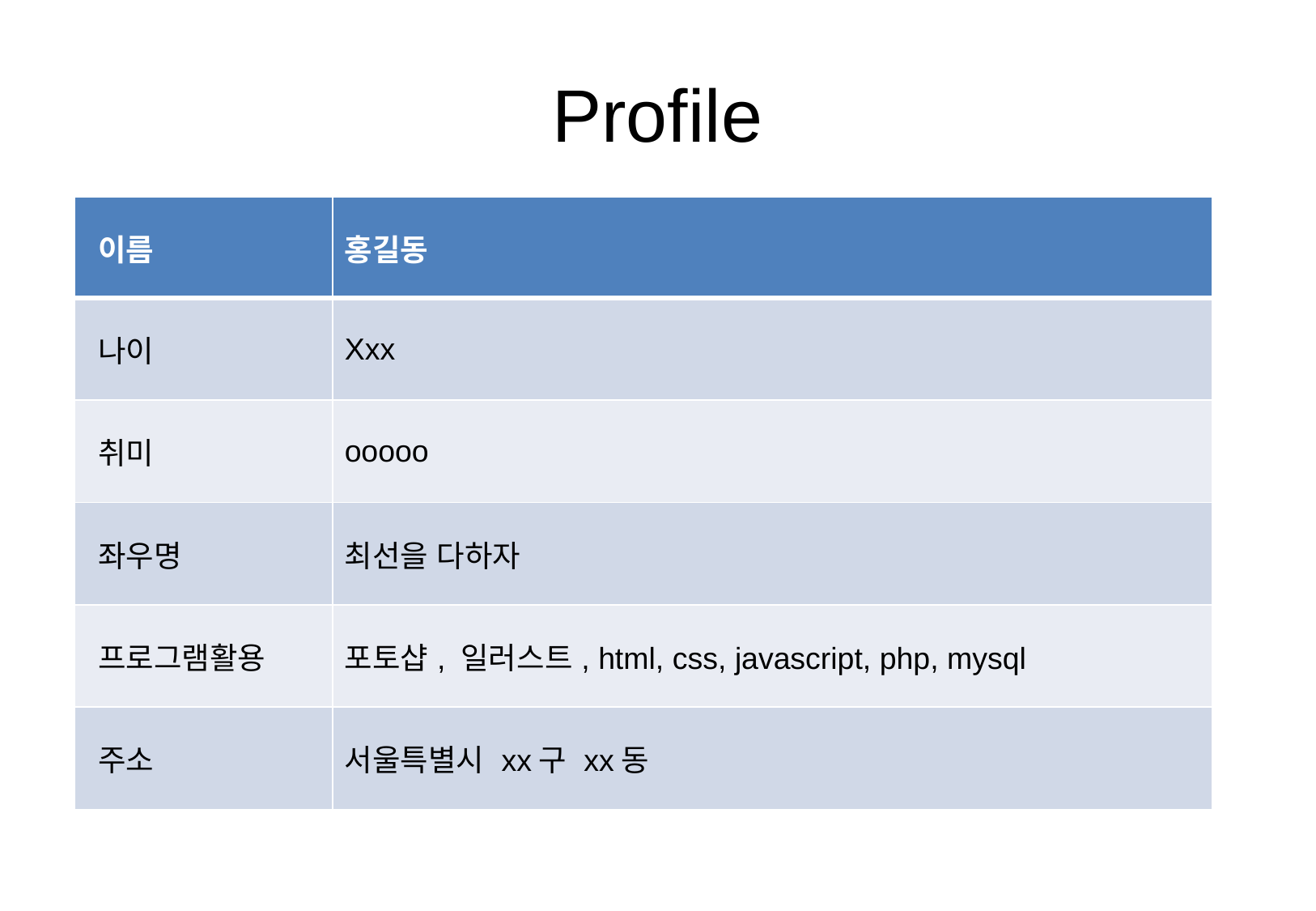

# Profile
| 이름 | 홍길동 |
| --- | --- |
| 나이 | Xxx |
| 취미 | ooooo |
| 좌우명 | 최선을 다하자 |
| 프로그램활용 | 포토샵, 일러스트, html, css, javascript, php, mysql |
| 주소 | 서울특별시 xx구 xx동 |